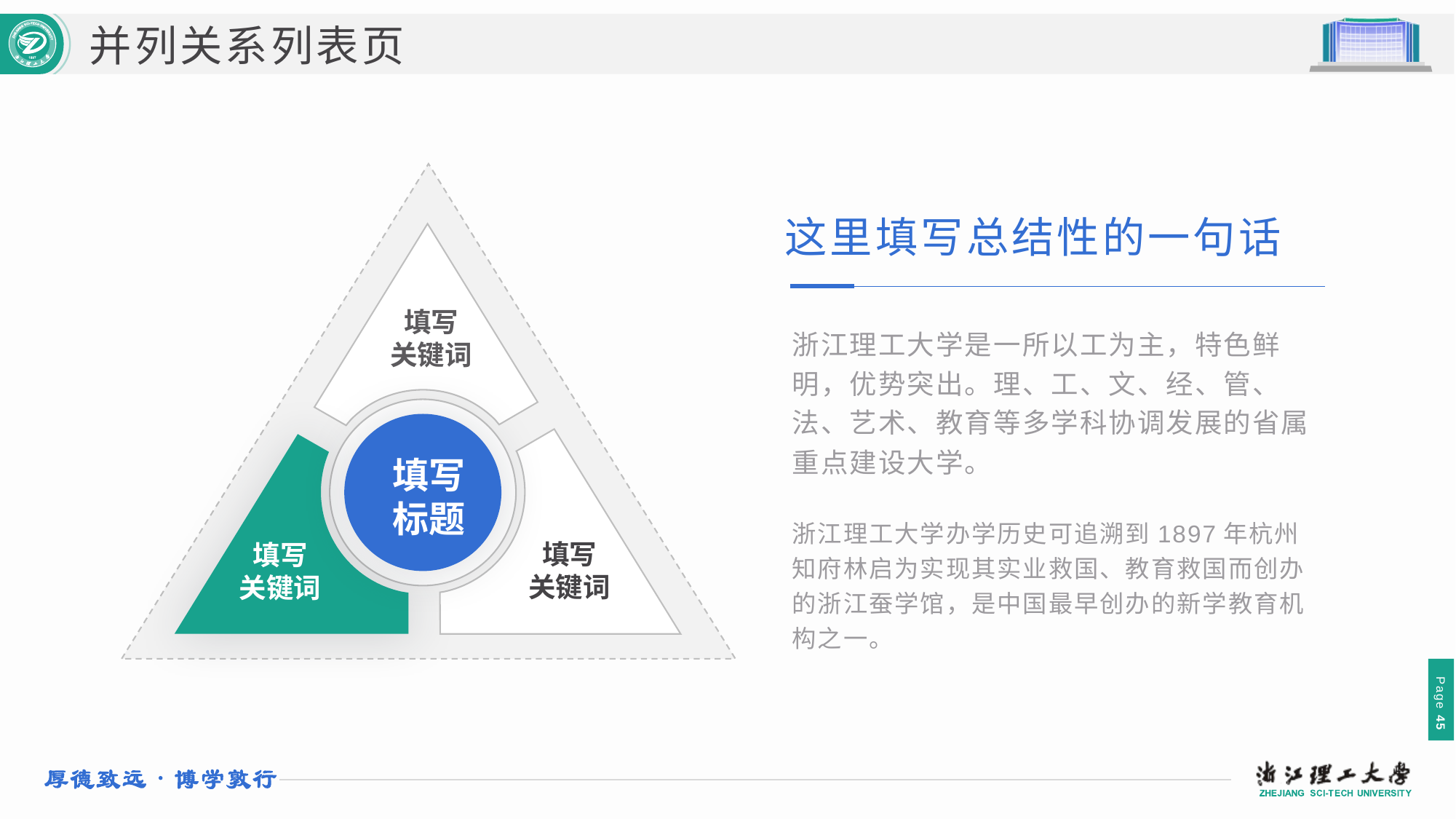

并列关系列表页

这里填写总结性的一句话

填写
关键词
浙江理工大学是一所以工为主，特色鲜明，优势突出。理、工、文、经、管、法、艺术、教育等多学科协调发展的省属重点建设大学。

浙江理工大学办学历史可追溯到1897年杭州知府林启为实现其实业救国、教育救国而创办的浙江蚕学馆，是中国最早创办的新学教育机构之一。

填写
标题
填写
关键词
填写
关键词